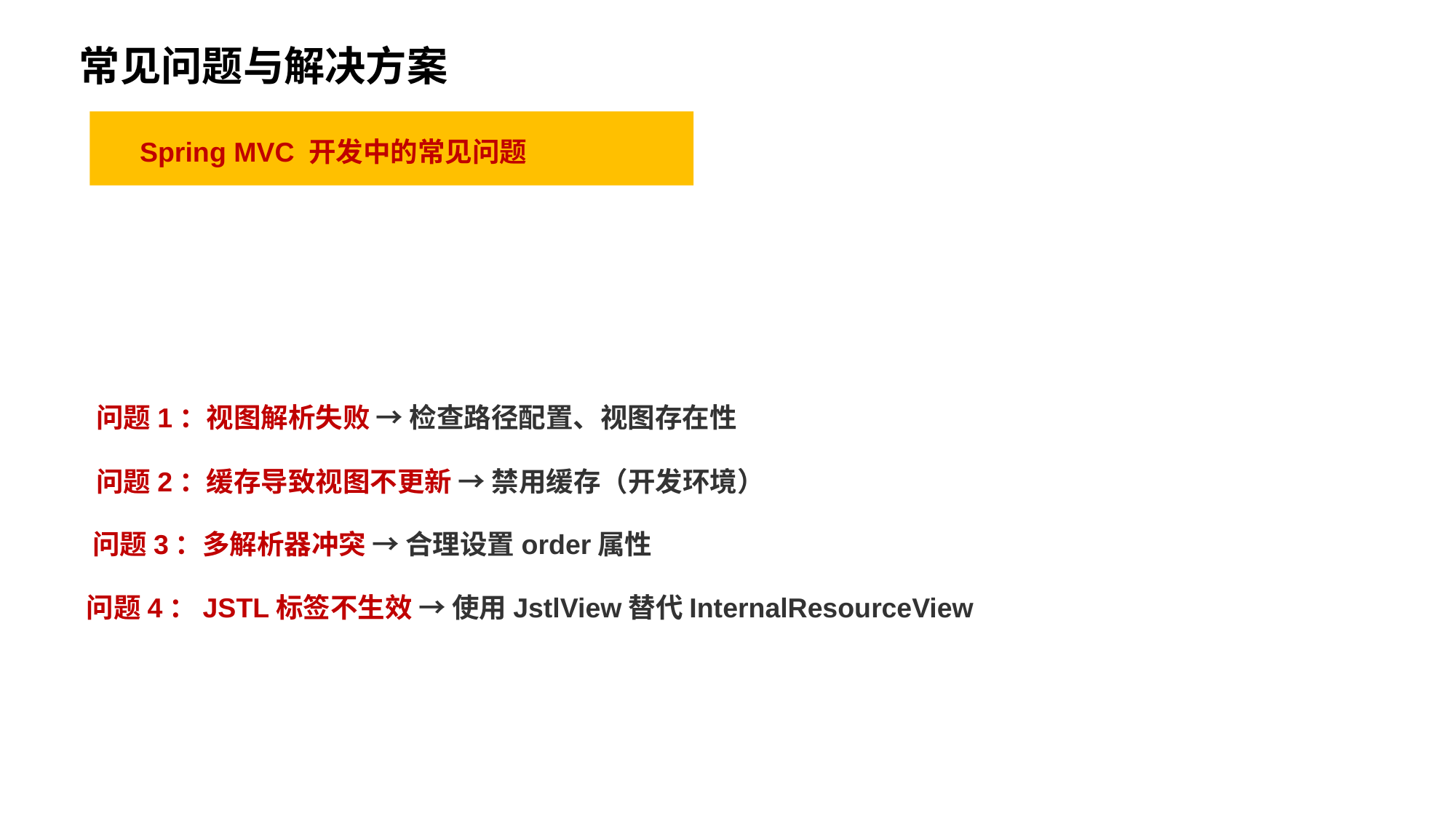

常见问题与解决方案

Spring MVC 开发中的常见问题
问题1：视图解析失败 → 检查路径配置、视图存在性
问题2：缓存导致视图不更新 → 禁用缓存（开发环境）
问题3：多解析器冲突 → 合理设置order属性
问题4：JSTL标签不生效 → 使用JstlView替代InternalResourceView